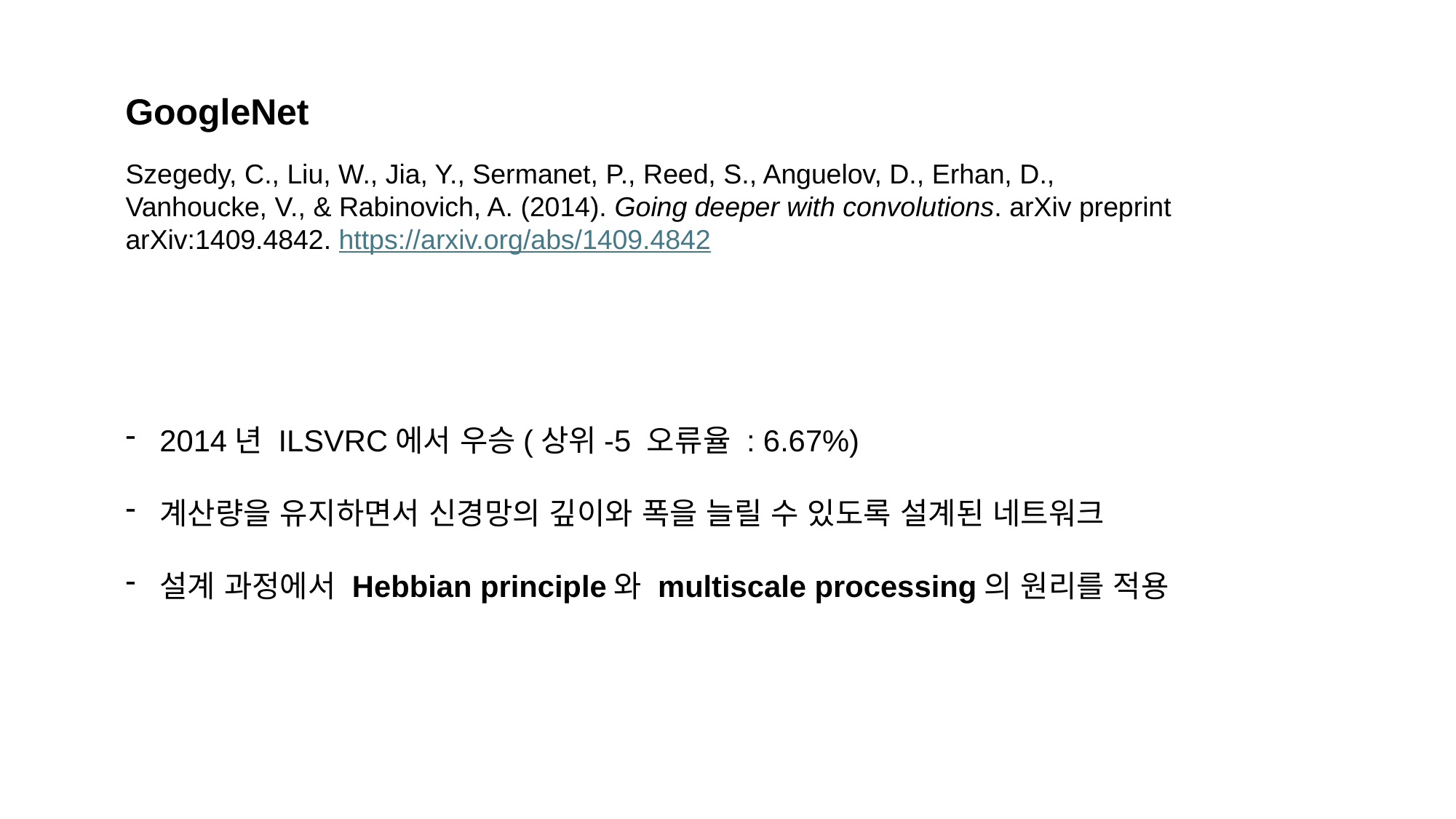

GoogleNet
Szegedy, C., Liu, W., Jia, Y., Sermanet, P., Reed, S., Anguelov, D., Erhan, D., Vanhoucke, V., & Rabinovich, A. (2014). Going deeper with convolutions. arXiv preprint arXiv:1409.4842. https://arxiv.org/abs/1409.4842
2014년 ILSVRC에서 우승(상위-5 오류율 : 6.67%)
계산량을 유지하면서 신경망의 깊이와 폭을 늘릴 수 있도록 설계된 네트워크
설계 과정에서 Hebbian principle와 multiscale processing의 원리를 적용